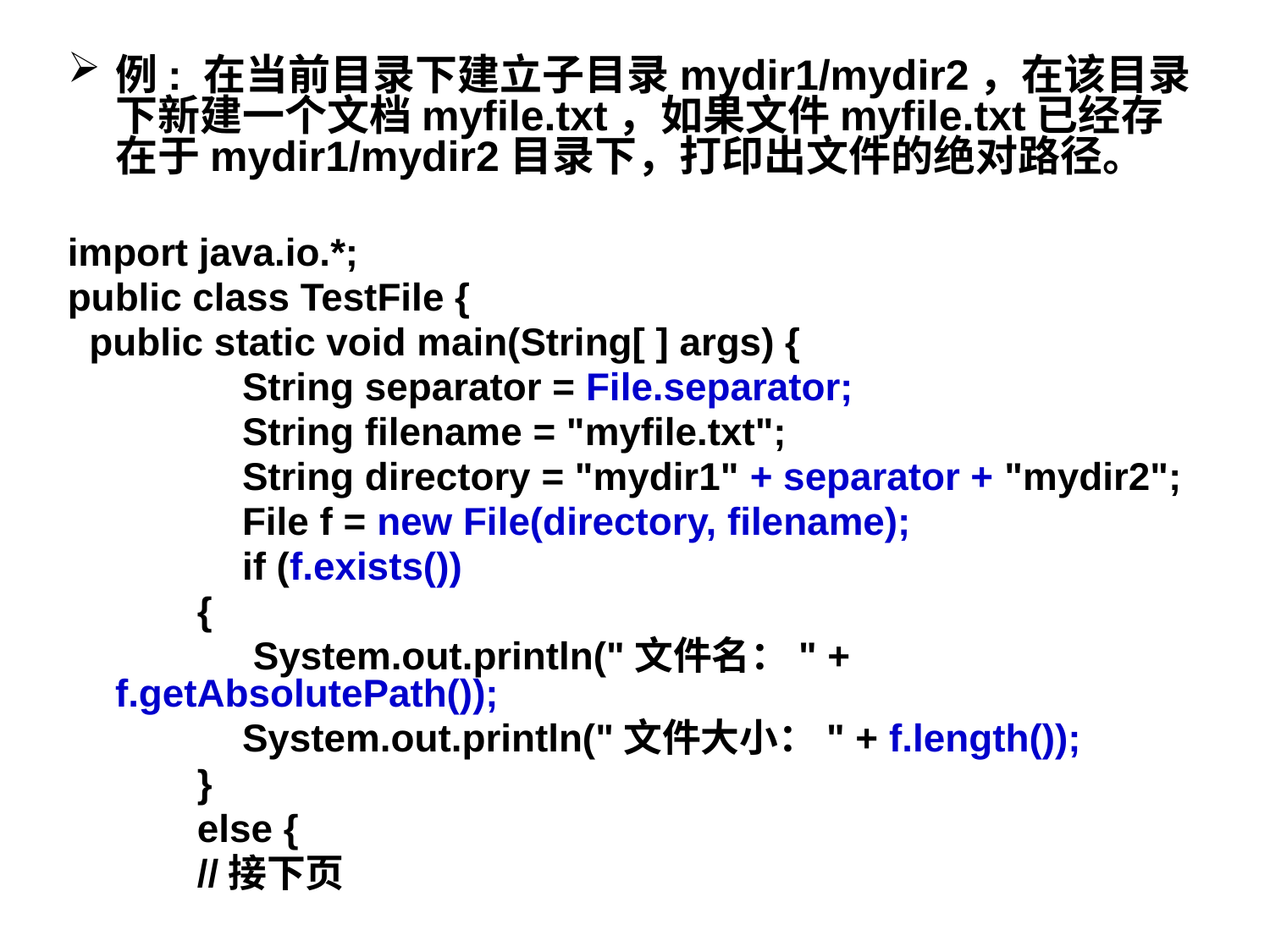

例: 在当前目录下建立子目录mydir1/mydir2，在该目录下新建一个文档myfile.txt，如果文件myfile.txt已经存在于mydir1/mydir2目录下，打印出文件的绝对路径。

import java.io.*;
public class TestFile {
  public static void main(String[ ] args) {
    		String separator = File.separator;
   		String filename = "myfile.txt";
    		String directory = "mydir1" + separator + "mydir2";
    		File f = new File(directory, filename);
   		if (f.exists())
            {
		 System.out.println("文件名：" + f.getAbsolutePath());
		System.out.println("文件大小：" + f.length());
            }
            else {
            //接下页